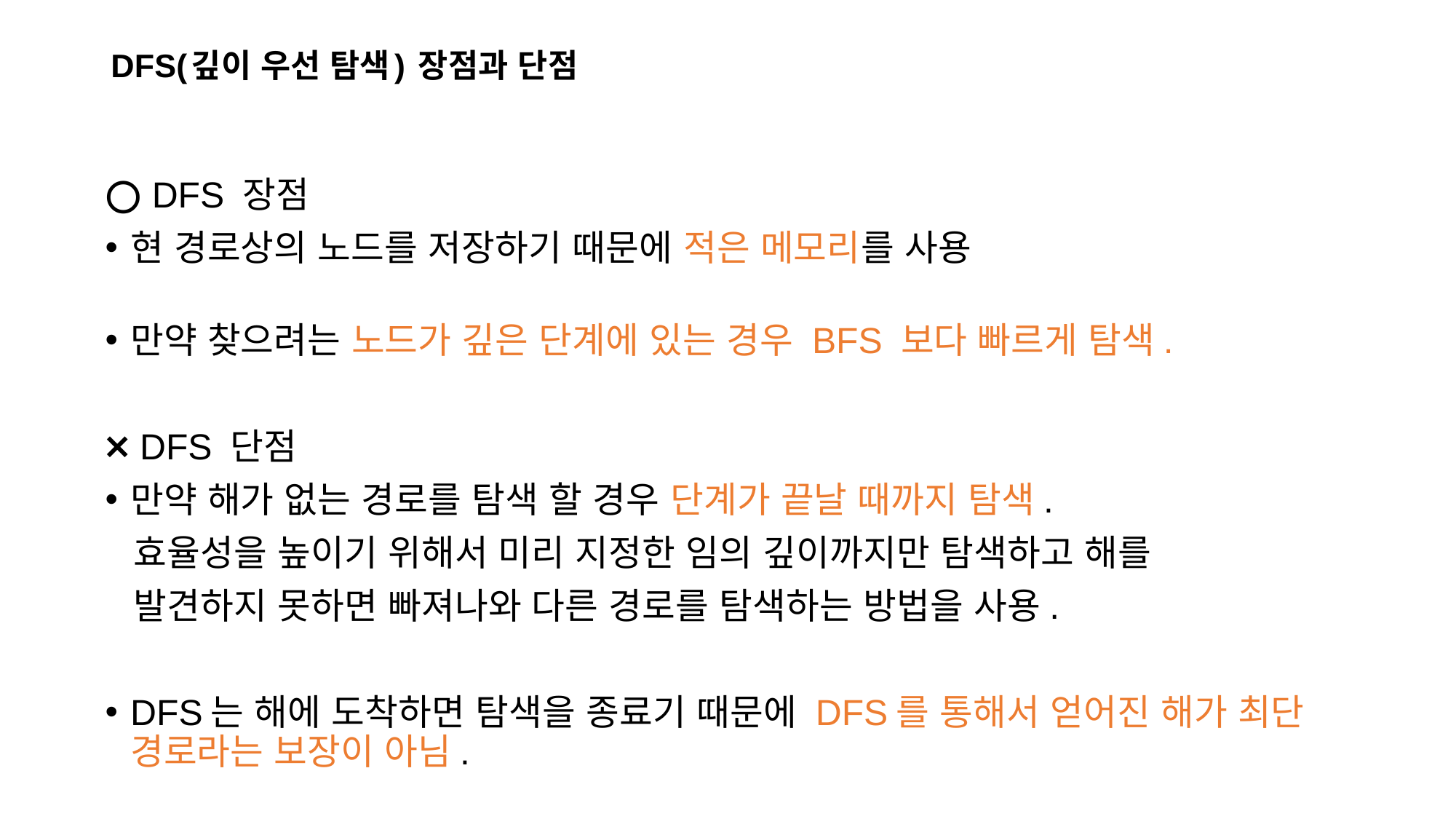

# DFS(깊이 우선 탐색) 장점과 단점
⭕ DFS 장점
현 경로상의 노드를 저장하기 때문에 적은 메모리를 사용

만약 찾으려는 노드가 깊은 단계에 있는 경우 BFS 보다 빠르게 탐색.

❌ DFS 단점
만약 해가 없는 경로를 탐색 할 경우 단계가 끝날 때까지 탐색.
  효율성을 높이기 위해서 미리 지정한 임의 깊이까지만 탐색하고 해를
  발견하지 못하면 빠져나와 다른 경로를 탐색하는 방법을 사용.

DFS는 해에 도착하면 탐색을 종료기 때문에 DFS를 통해서 얻어진 해가 최단 경로라는 보장이 아님.